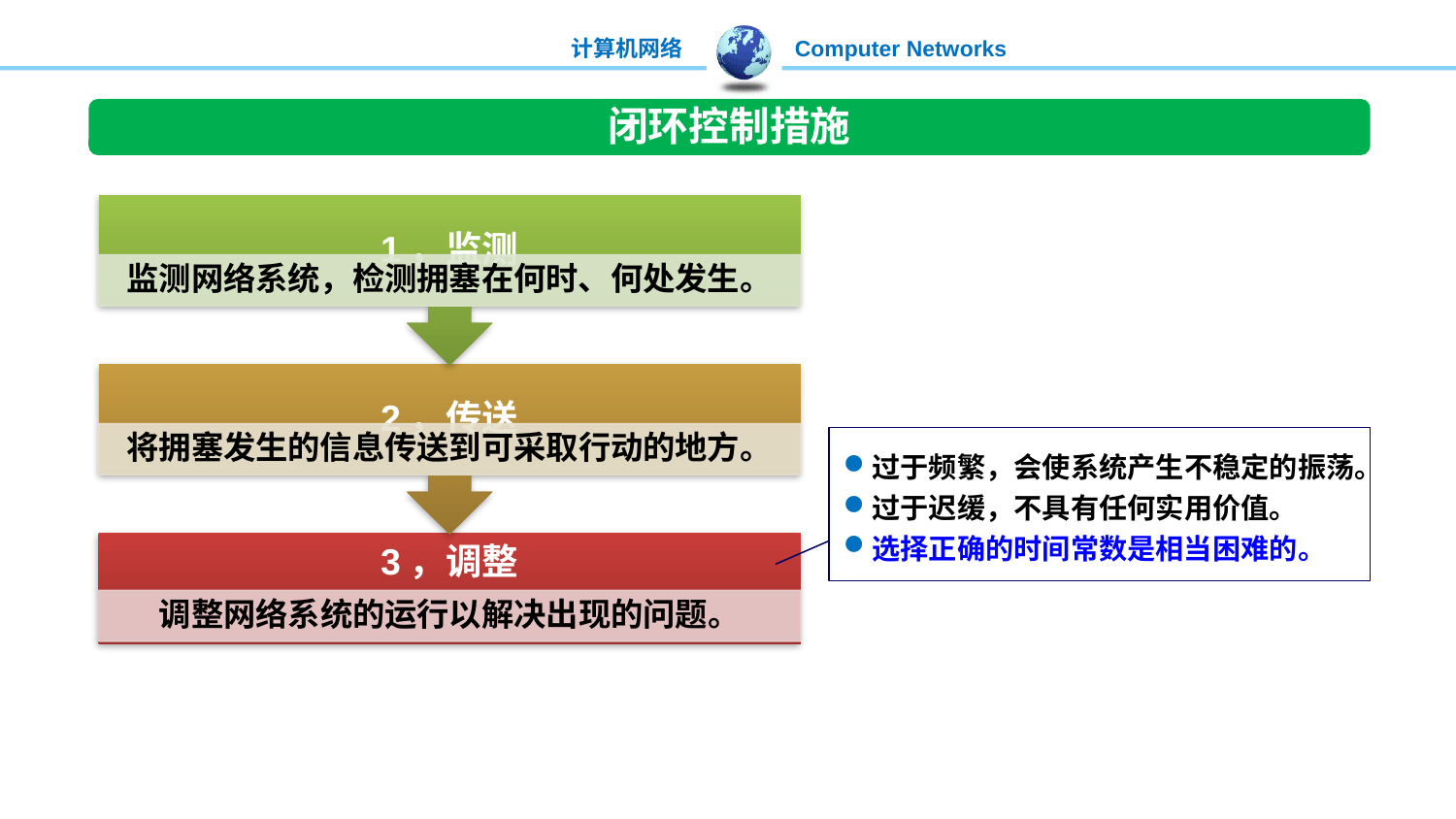

闭环控制措施

3，调整
调整网络系统的运行以解决出现的问题。
2，传送
将拥塞发生的信息传送到可采取行动的地方。
1，监测
监测网络系统，检测拥塞在何时、何处发生。
过于频繁，会使系统产生不稳定的振荡。
过于迟缓，不具有任何实用价值。
选择正确的时间常数是相当困难的。